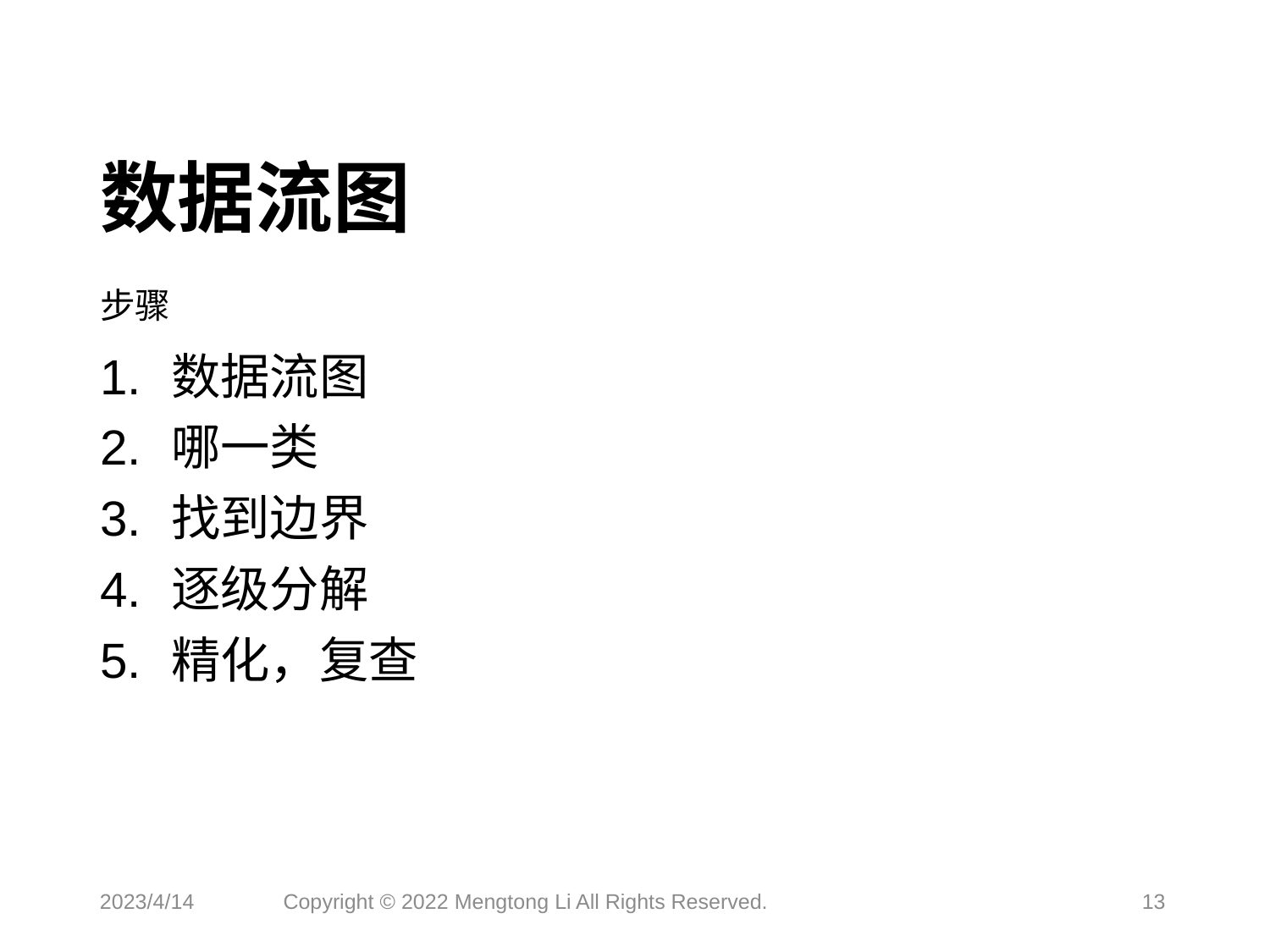

# 数据流图
步骤
数据流图
哪一类
找到边界
逐级分解
精化，复查
2023/4/14
Copyright © 2022 Mengtong Li All Rights Reserved.
13